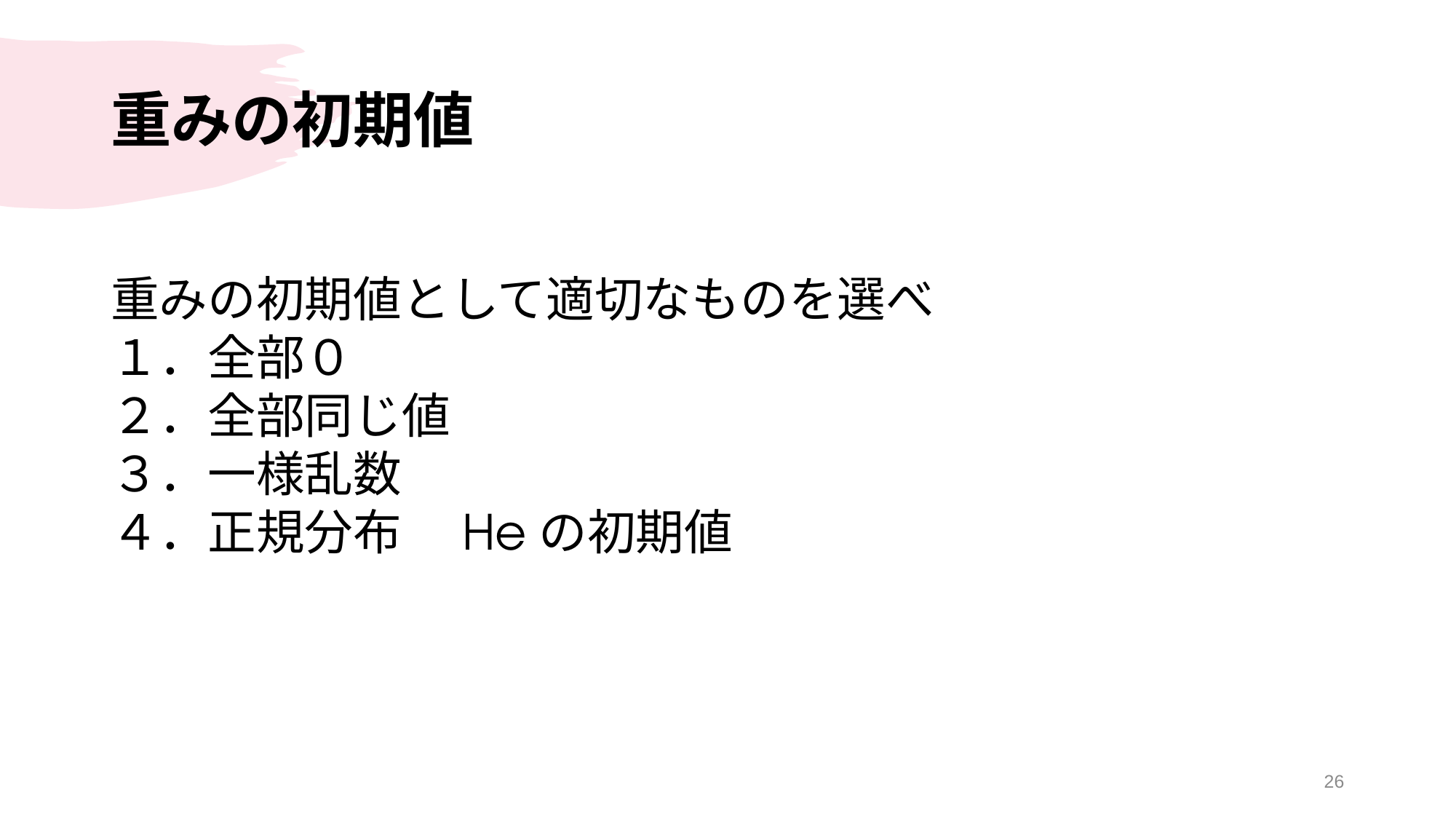

# 重みの初期値
重みの初期値として適切なものを選べ
１．全部０
２．全部同じ値
３．一様乱数
４．正規分布　Heの初期値
26